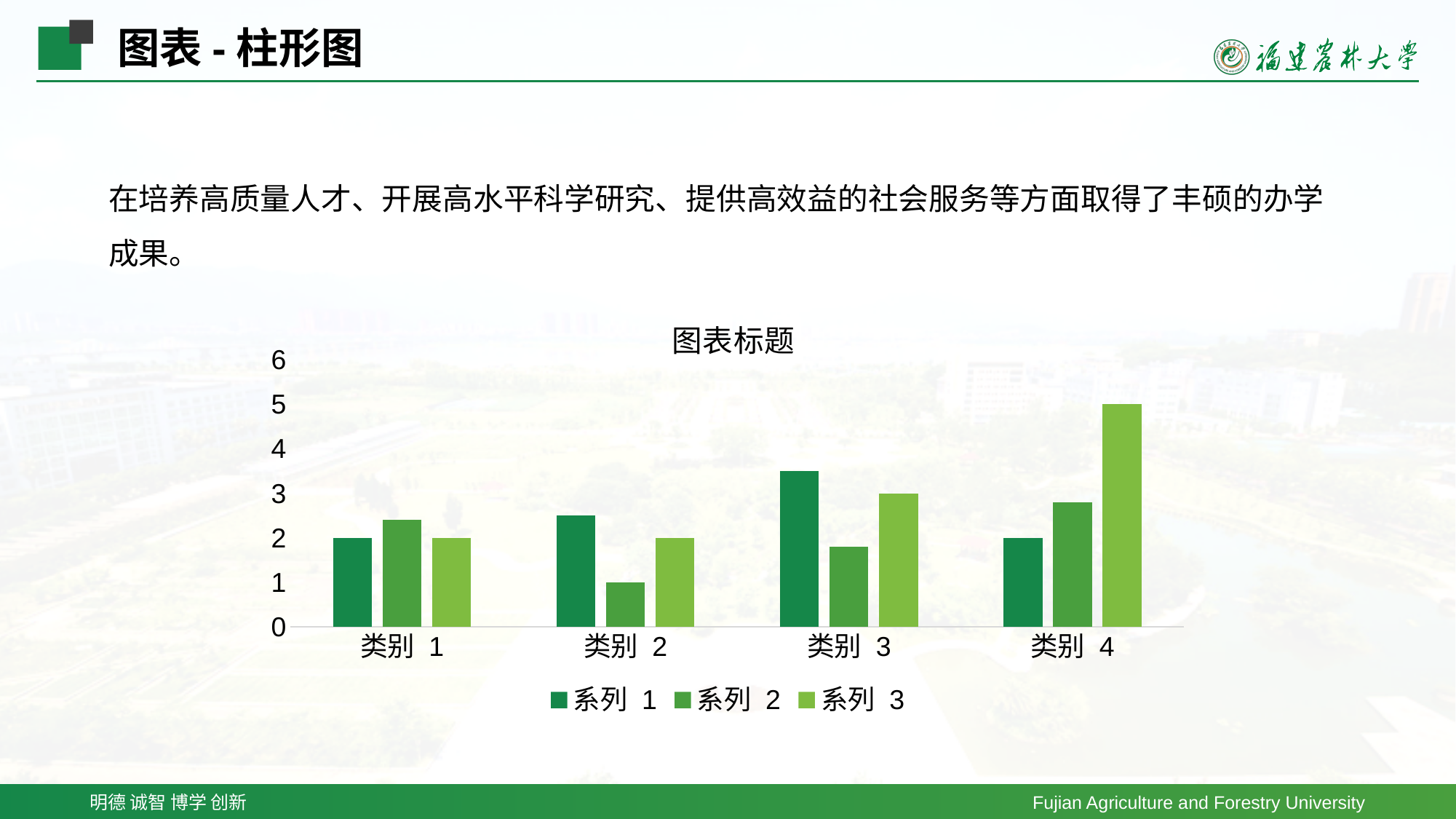

图表-柱形图
在培养高质量人才、开展高水平科学研究、提供高效益的社会服务等方面取得了丰硕的办学成果。

### Chart: 图表标题

| Category | 系列 1 | 系列 2 | 系列 3 |
|---|---|---|---|
| 类别 1 | 2.0 | 2.4 | 2.0 |
| 类别 2 | 2.5 | 1.0 | 2.0 |
| 类别 3 | 3.5 | 1.8 | 3.0 |
| 类别 4 | 2.0 | 2.8 | 5.0 |